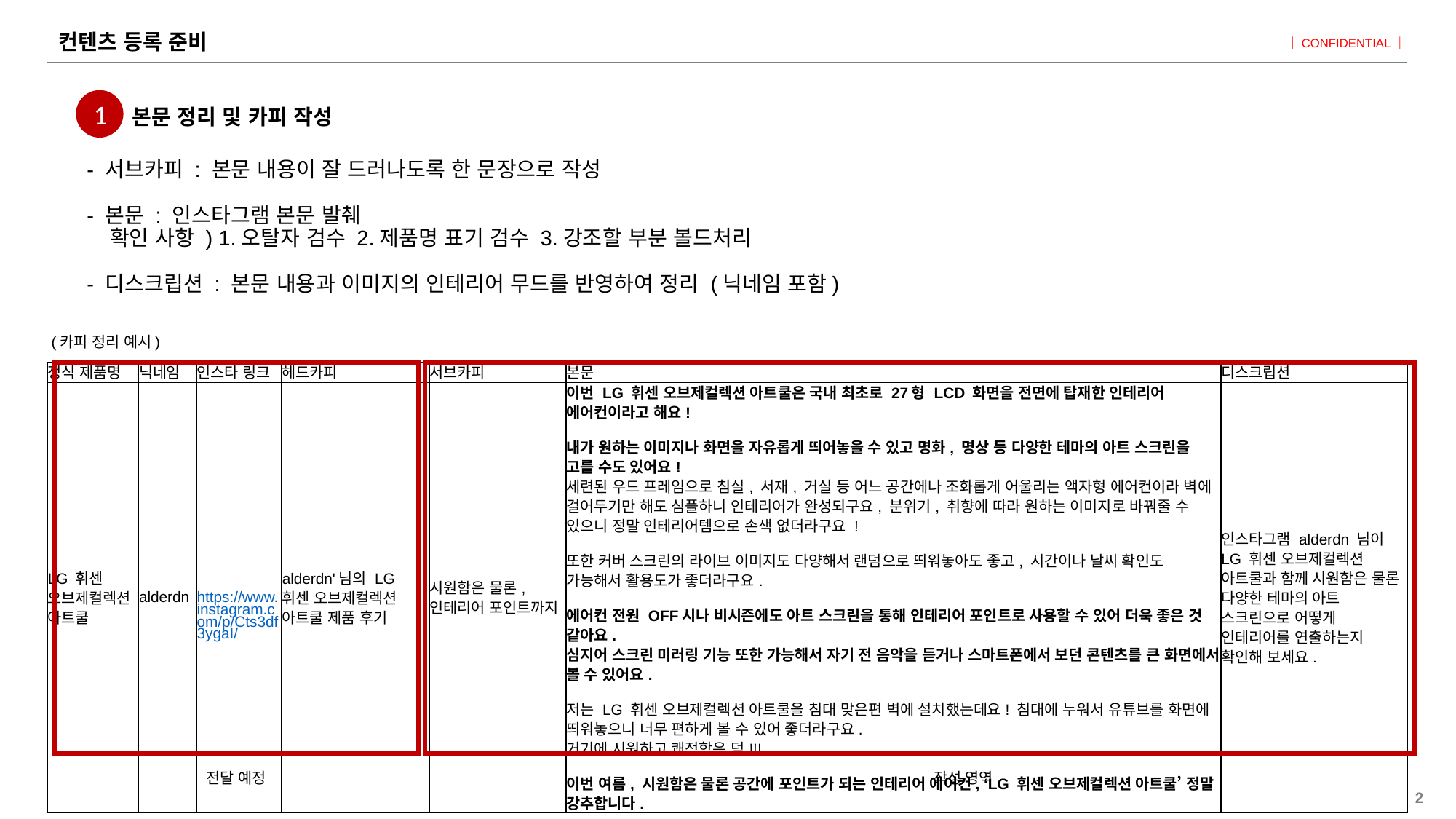

# 컨텐츠 등록 준비
1
본문 정리 및 카피 작성
- 서브카피 : 본문 내용이 잘 드러나도록 한 문장으로 작성

- 본문 : 인스타그램 본문 발췌
   확인 사항 ) 1.오탈자 검수 2.제품명 표기 검수 3.강조할 부분 볼드처리

- 디스크립션 : 본문 내용과 이미지의 인테리어 무드를 반영하여 정리 (닉네임 포함)
(카피 정리 예시)
| 정식 제품명 | 닉네임 | 인스타 링크 | 헤드카피 | 서브카피 | 본문 | 디스크립션 |
| --- | --- | --- | --- | --- | --- | --- |
| LG 휘센 오브제컬렉션 아트쿨 | alderdn | https://www.instagram.com/p/Cts3df3ygaI/ | alderdn'님의 LG 휘센 오브제컬렉션 아트쿨 제품 후기 | 시원함은 물론, 인테리어 포인트까지 | 이번 LG 휘센 오브제컬렉션 아트쿨은 국내 최초로 27형 LCD 화면을 전면에 탑재한 인테리어 에어컨이라고 해요! 내가 원하는 이미지나 화면을 자유롭게 띄어놓을 수 있고 명화, 명상 등 다양한 테마의 아트 스크린을 고를 수도 있어요! 세련된 우드 프레임으로 침실, 서재, 거실 등 어느 공간에나 조화롭게 어울리는 액자형 에어컨이라 벽에 걸어두기만 해도 심플하니 인테리어가 완성되구요, 분위기, 취향에 따라 원하는 이미지로 바꿔줄 수 있으니 정말 인테리어템으로 손색 없더라구요 ! 또한 커버 스크린의 라이브 이미지도 다양해서 랜덤으로 띄워놓아도 좋고, 시간이나 날씨 확인도 가능해서 활용도가 좋더라구요. 에어컨 전원 OFF시나 비시즌에도 아트 스크린을 통해 인테리어 포인트로 사용할 수 있어 더욱 좋은 것 같아요. 심지어 스크린 미러링 기능 또한 가능해서 자기 전 음악을 듣거나 스마트폰에서 보던 콘텐츠를 큰 화면에서 볼 수 있어요. 저는 LG 휘센 오브제컬렉션 아트쿨을 침대 맞은편 벽에 설치했는데요! 침대에 누워서 유튜브를 화면에 띄워놓으니 너무 편하게 볼 수 있어 좋더라구요. 거기에 시원하고 쾌적함은 덤!!! 이번 여름, 시원함은 물론 공간에 포인트가 되는 인테리어 에어컨, ‘LG 휘센 오브제컬렉션 아트쿨’ 정말 강추합니다. | 인스타그램 alderdn 님이 LG 휘센 오브제컬렉션 아트쿨과 함께 시원함은 물론 다양한 테마의 아트 스크린으로 어떻게 인테리어를 연출하는지 확인해 보세요. |

전달 예정
작성 영역